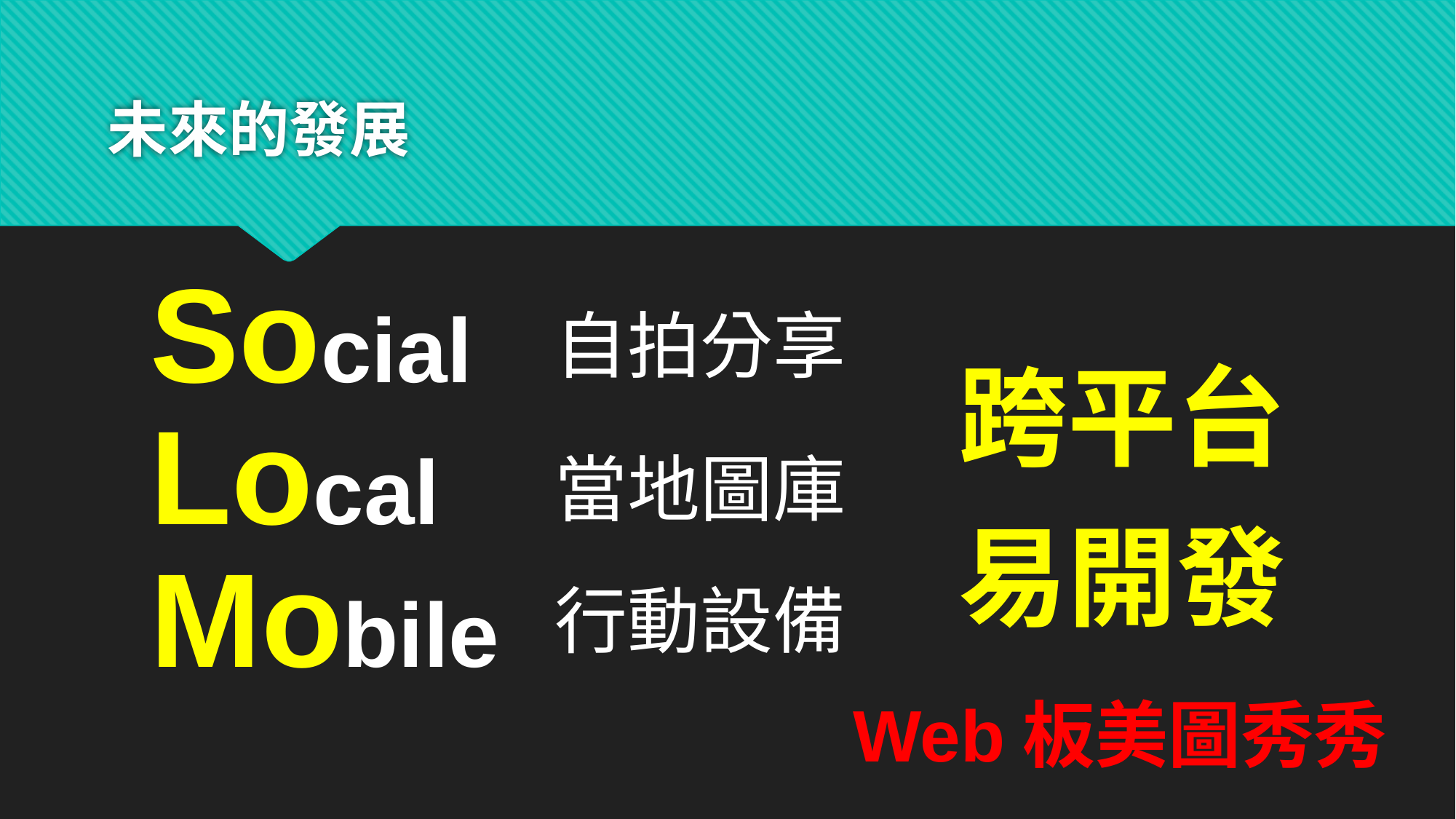

# 未來的發展
Social
自拍分享
跨平台
Local
當地圖庫
易開發
Mobile
行動設備
Web板美圖秀秀